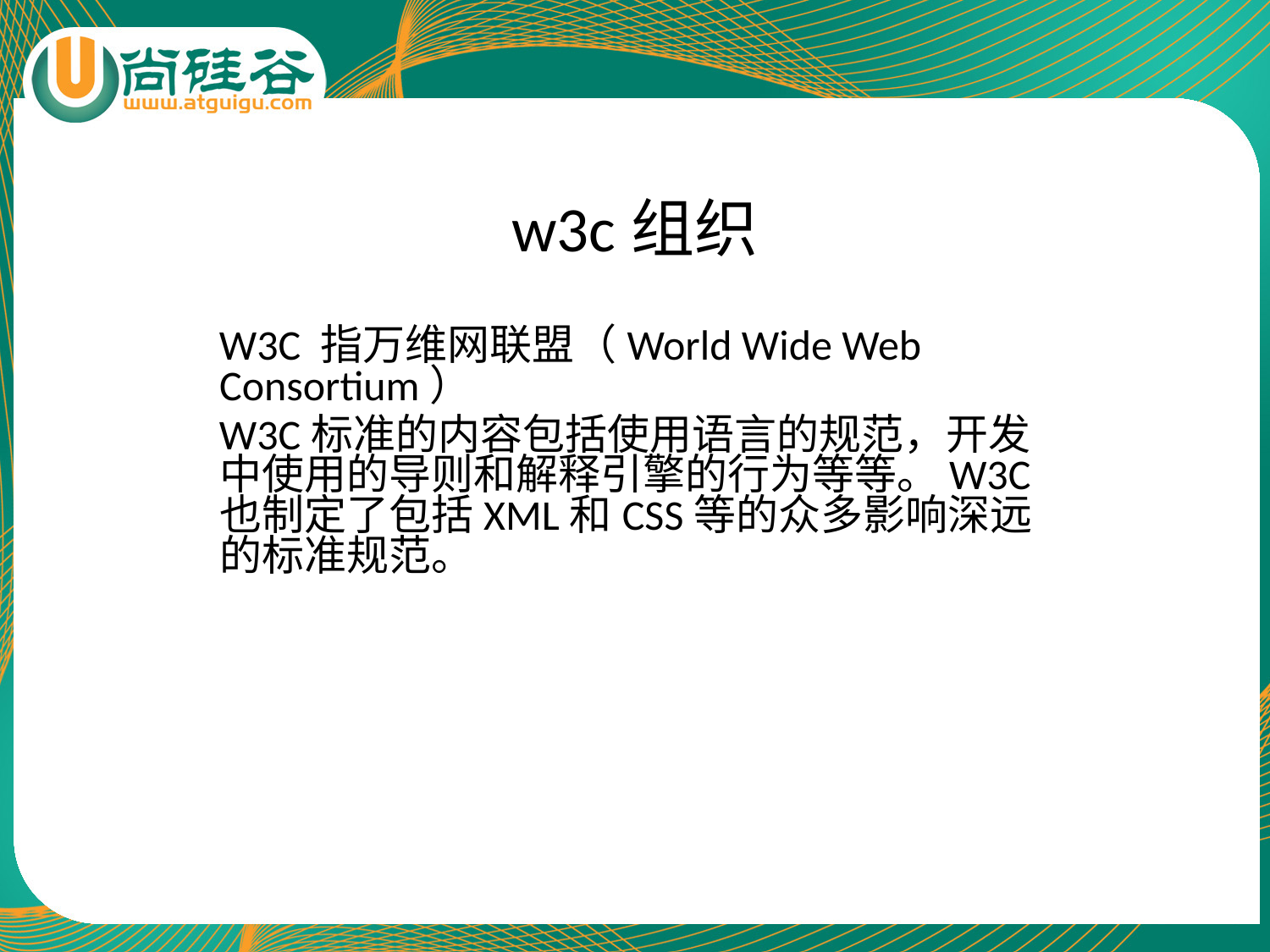

# w3c组织
W3C 指万维网联盟（World Wide Web Consortium）
W3C标准的内容包括使用语言的规范，开发中使用的导则和解释引擎的行为等等。W3C也制定了包括XML和CSS等的众多影响深远的标准规范。